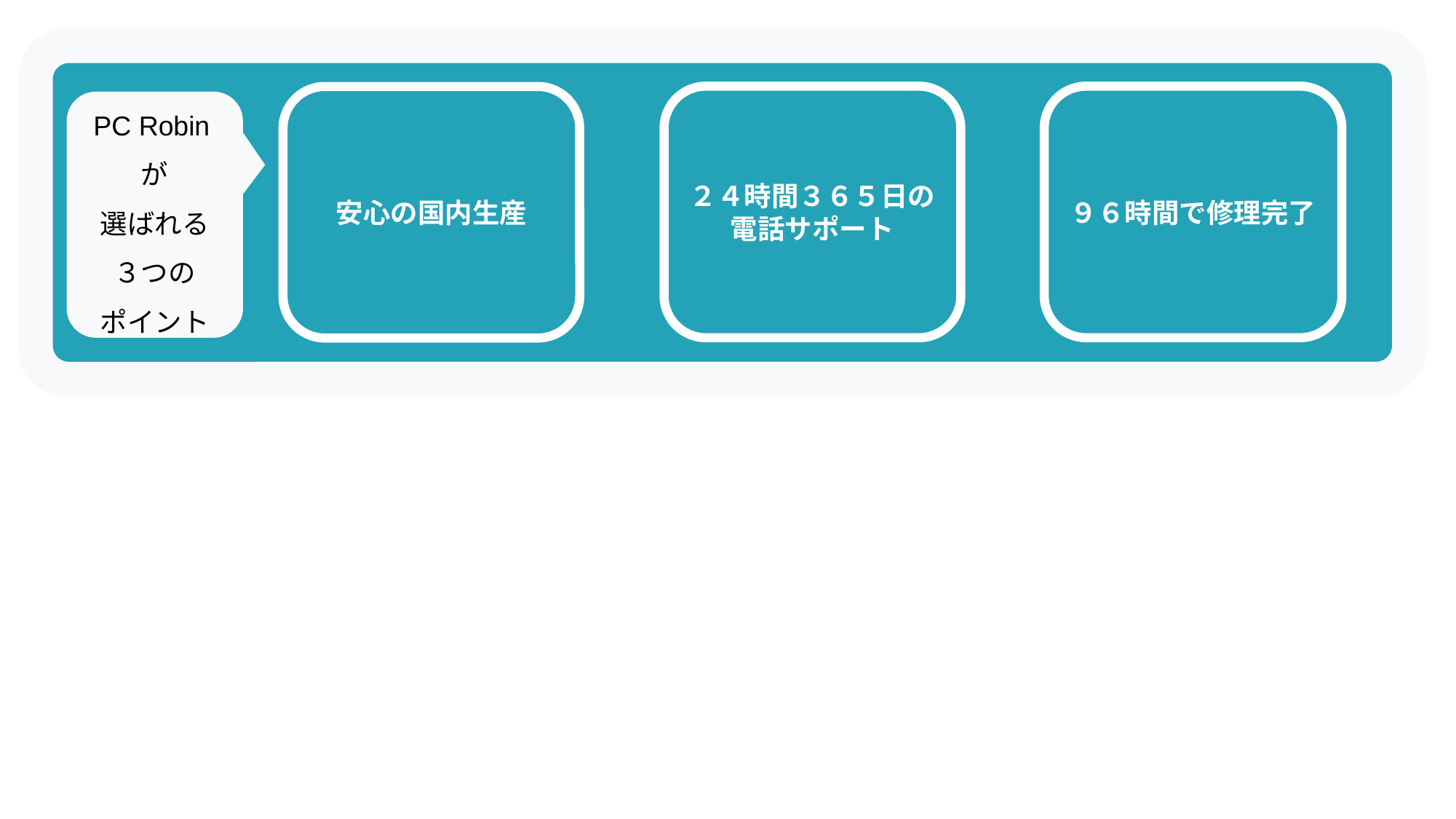

２４時間３６５日の
電話サポート
９６時間で修理完了
安心の国内生産
PC Robinが
選ばれる
３つの
ポイント